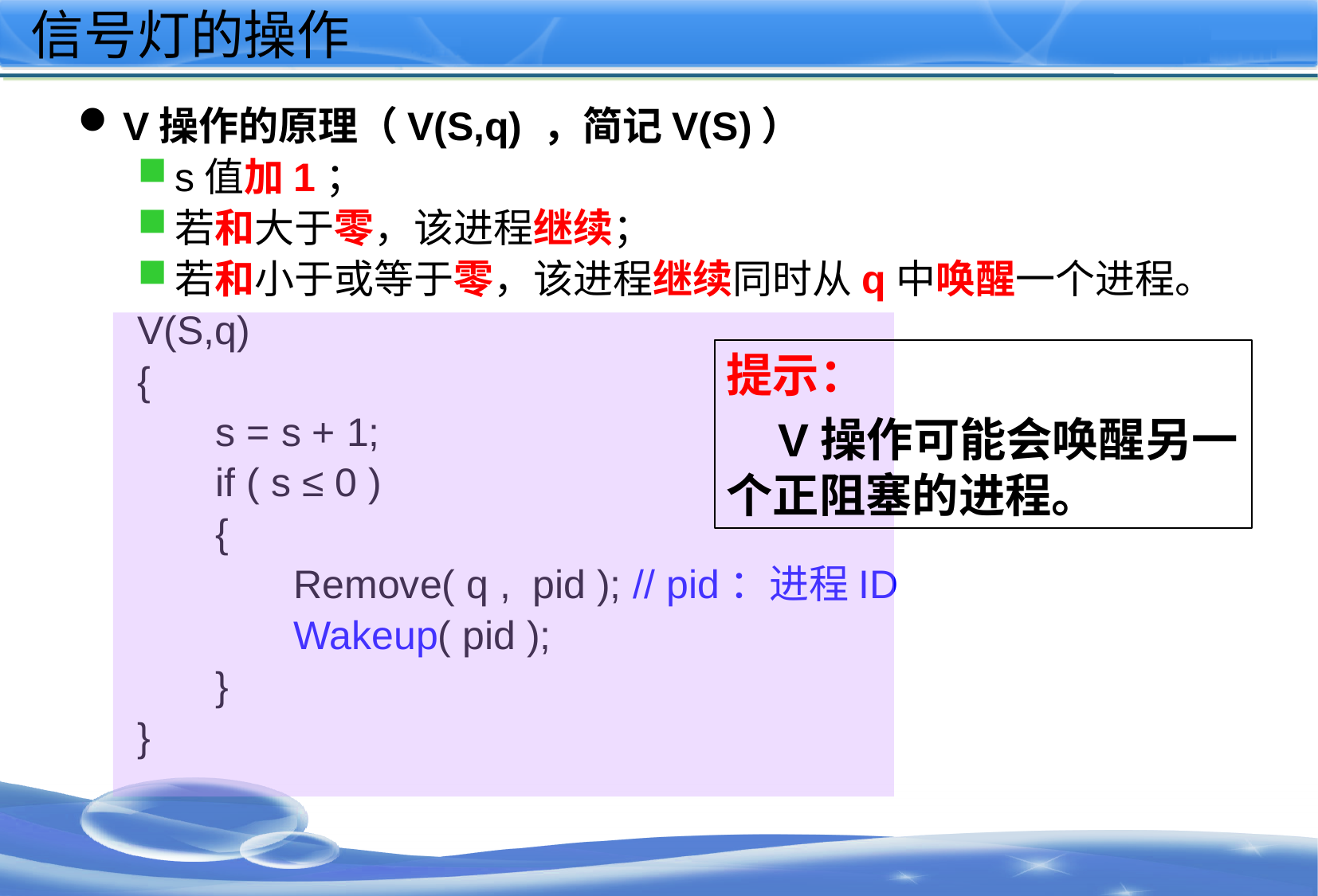

# 信号灯的操作
V操作的原理（V(S,q) ，简记V(S)）
s值加1；
若和大于零，该进程继续；
若和小于或等于零，该进程继续同时从q中唤醒一个进程。
V(S,q)
{
       s = s + 1;
       if ( s ≤ 0 )
       {
              Remove( q ,  pid ); // pid：进程ID
              Wakeup( pid );
       }
}

提示：
    V操作可能会唤醒另一个正阻塞的进程。